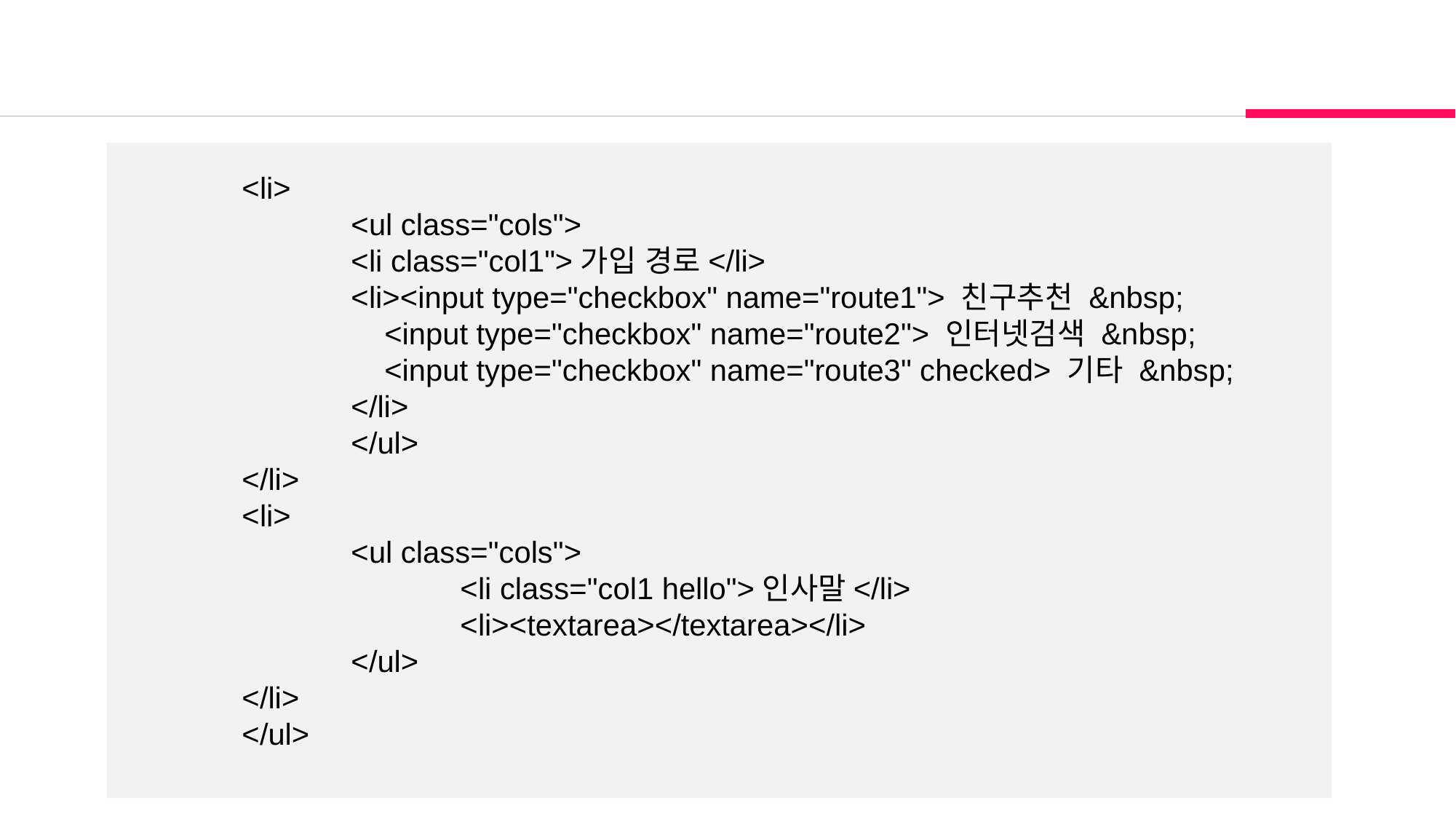

<li>
		<ul class="cols">
		<li class="col1">가입 경로</li>
		<li><input type="checkbox" name="route1"> 친구추천 &nbsp;
		    <input type="checkbox" name="route2"> 인터넷검색 &nbsp;
		    <input type="checkbox" name="route3" checked> 기타 &nbsp;
		</li>
		</ul>
	</li>
	<li>
		<ul class="cols">
			<li class="col1 hello">인사말</li>
			<li><textarea></textarea></li>
		</ul>
	</li>
	</ul>